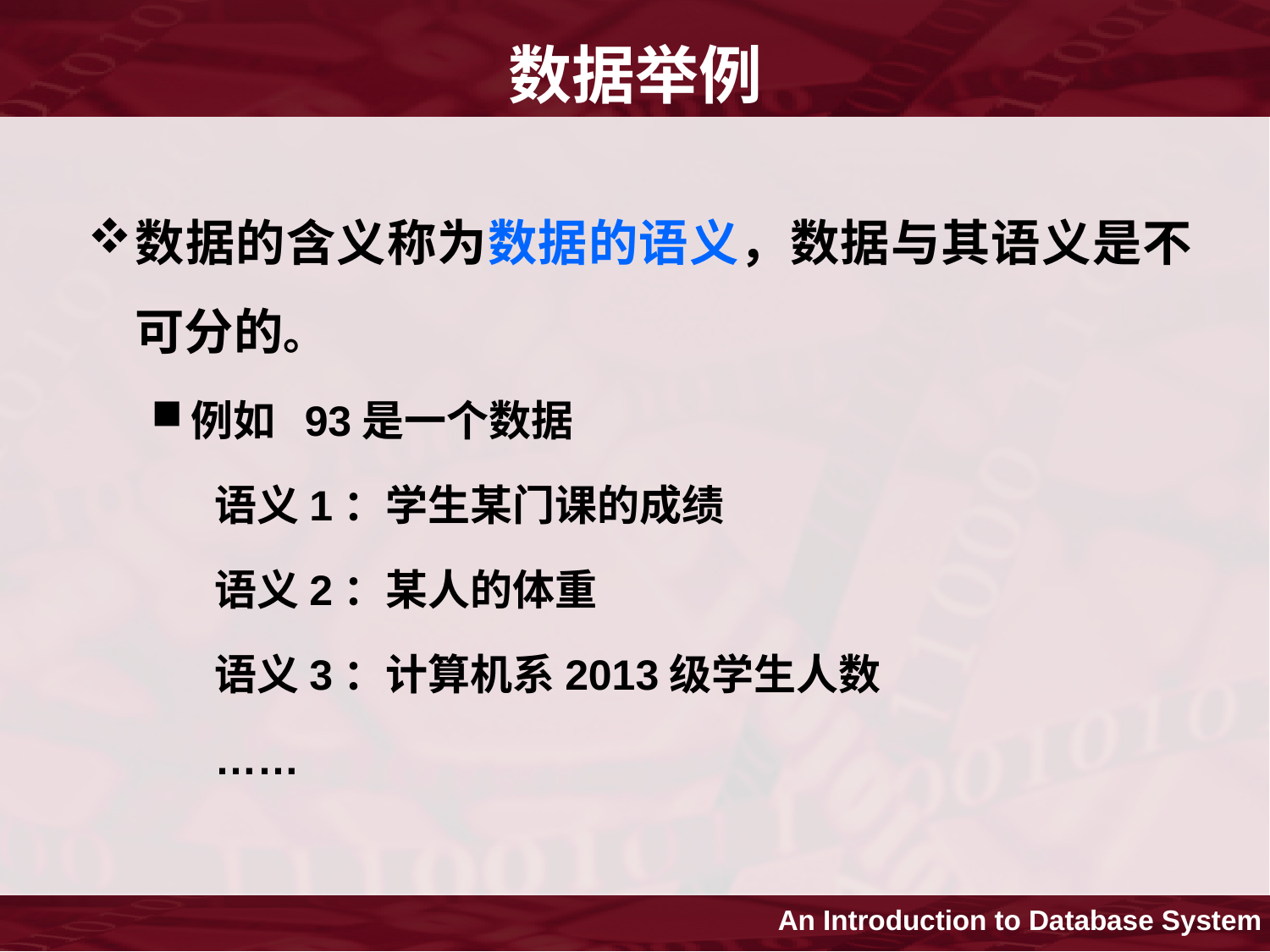

# 数据举例
数据的含义称为数据的语义，数据与其语义是不可分的。
例如  93是一个数据
语义1：学生某门课的成绩
语义2：某人的体重
语义3：计算机系2013级学生人数
……